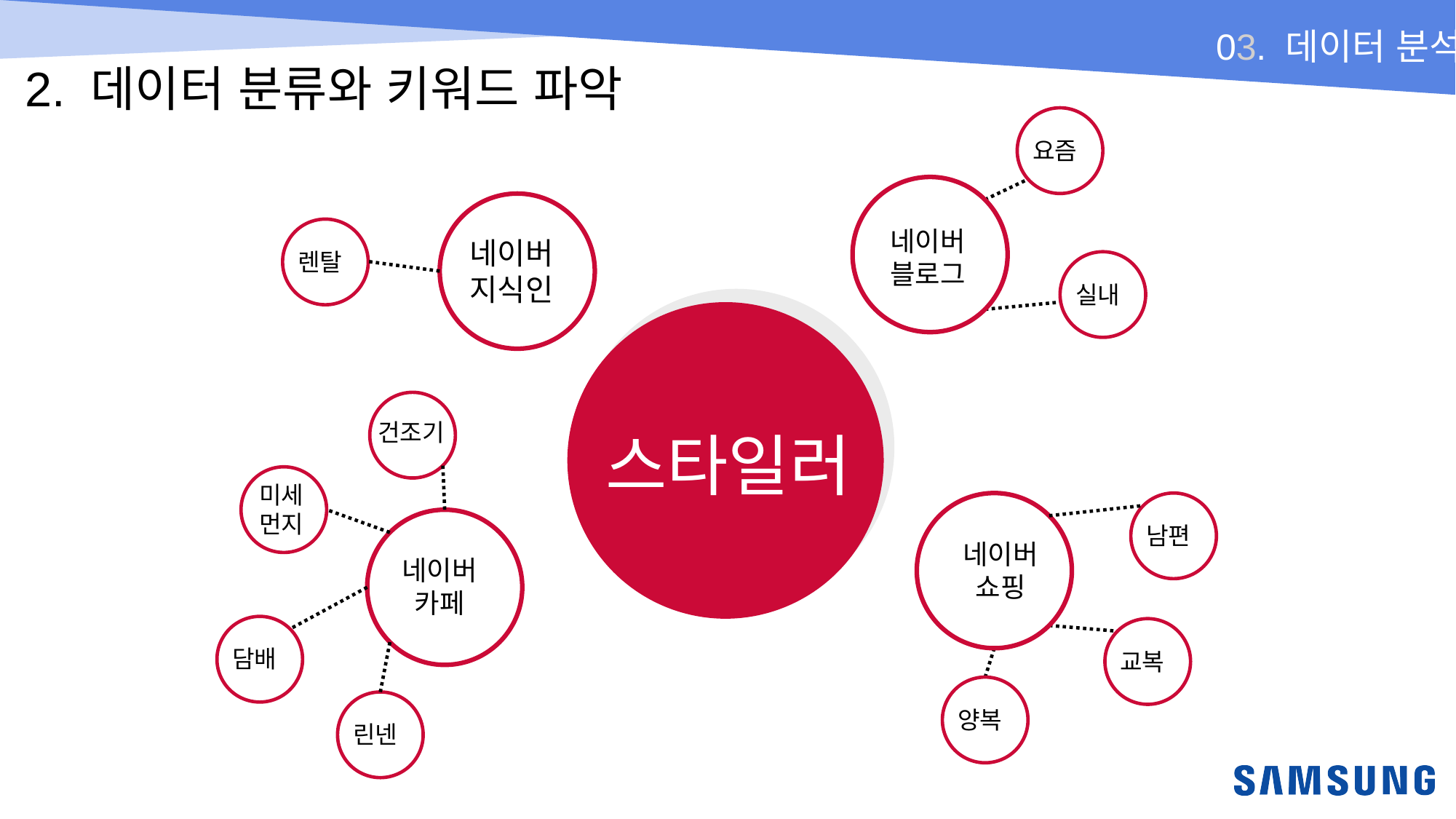

2. 데이터 분류와 키워드 파악

요즘

네이버
블로그
네이버지식인
렌탈

실내

건조기
스타일러

미세먼지

남편
네이버
쇼핑
네이버
카페

담배
교복

양복
린넨